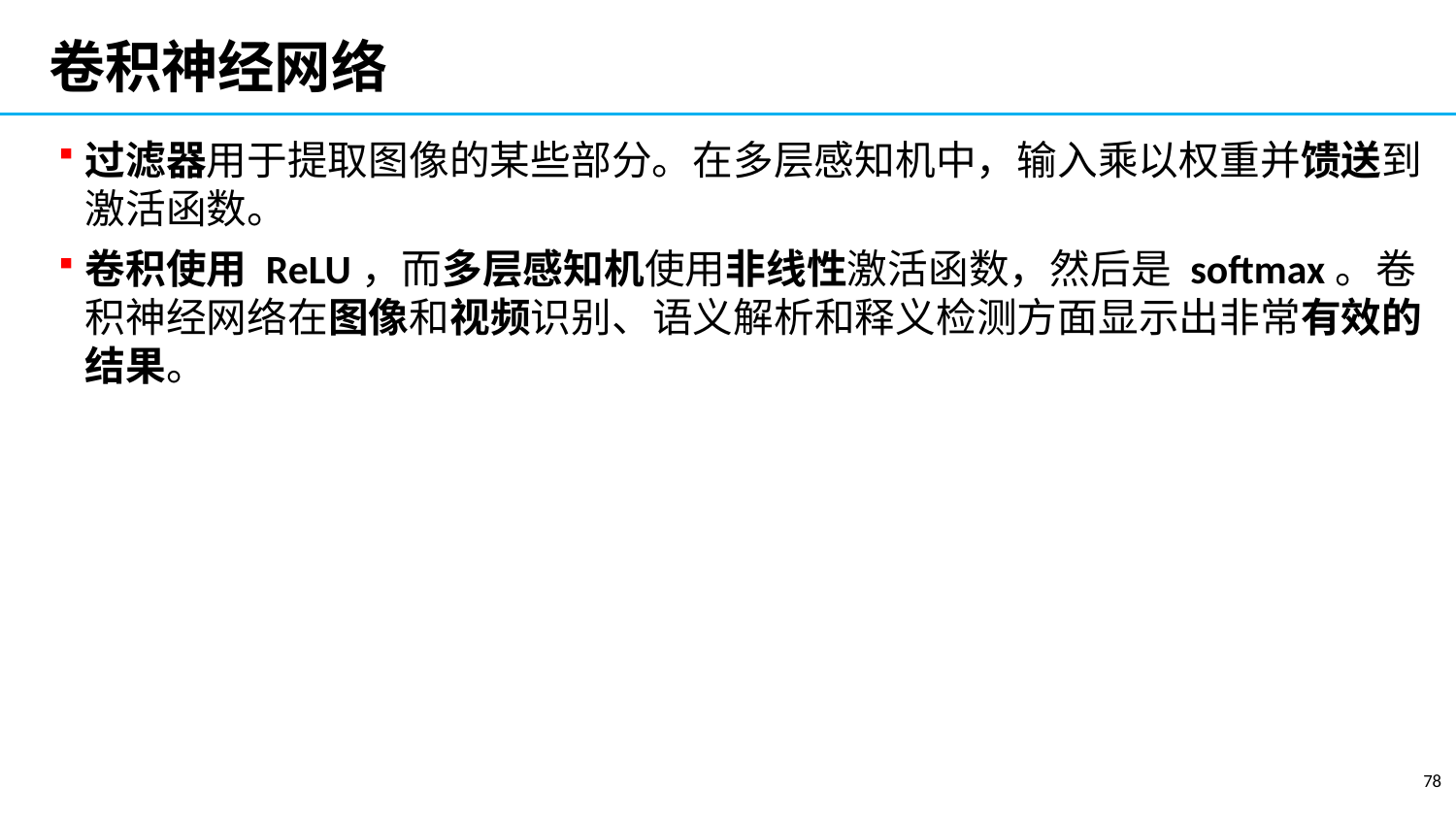

# 卷积神经网络
过滤器用于提取图像的某些部分。在多层感知机中，输入乘以权重并馈送到激活函数。
卷积使用 ReLU，而多层感知机使用非线性激活函数，然后是 softmax。卷积神经网络在图像和视频识别、语义解析和释义检测方面显示出非常有效的结果。

78